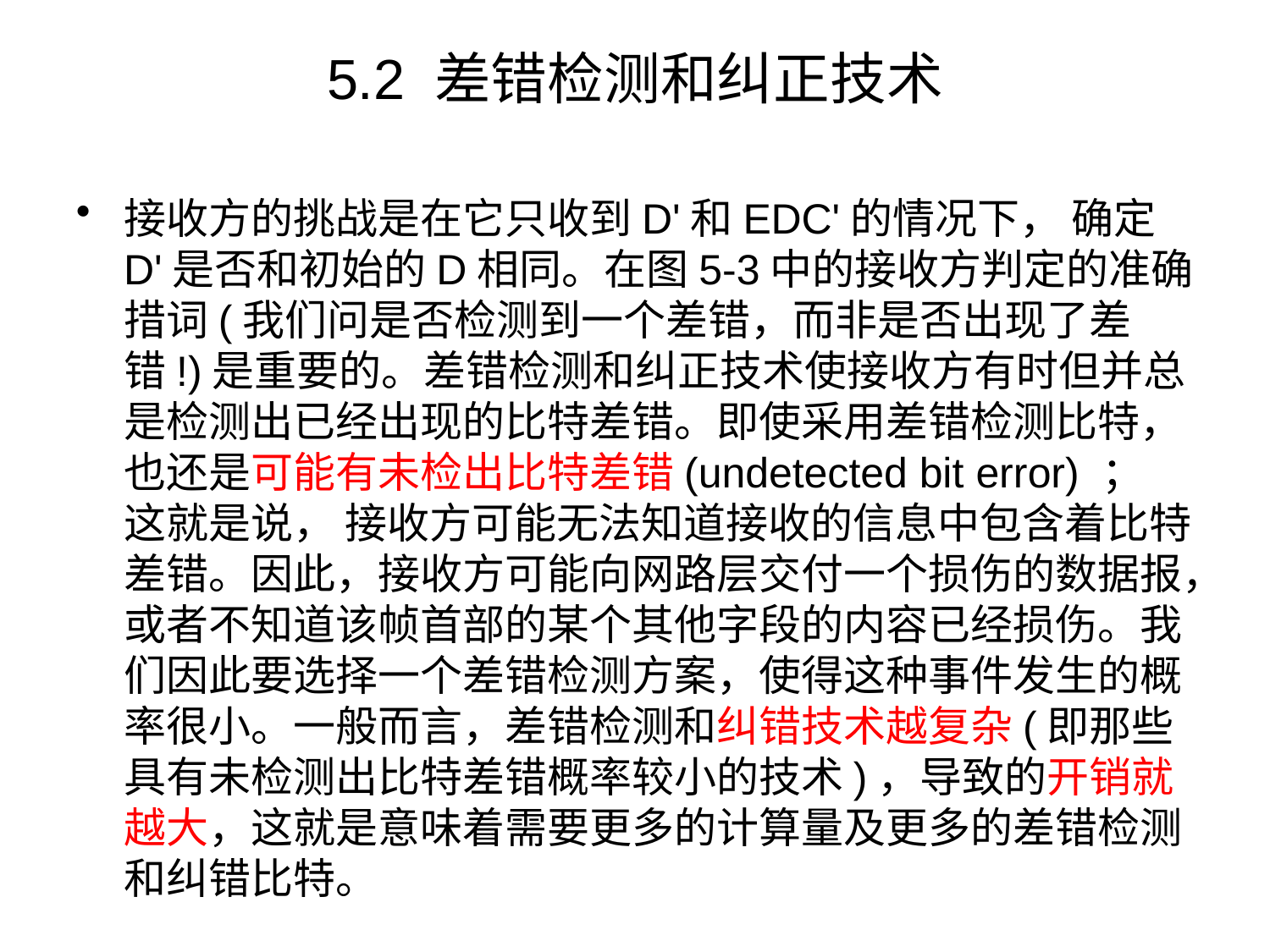

# 5.2 差错检测和纠正技术
接收方的挑战是在它只收到D'和EDC'的情况下， 确定D'是否和初始的D相同。在图5-3中的接收方判定的准确措词(我们问是否检测到一个差错，而非是否出现了差错!)是重要的。差错检测和纠正技术使接收方有时但并总是检测出已经出现的比特差错。即使采用差错检测比特， 也还是可能有未检出比特差错(undetected bit error) ； 这就是说， 接收方可能无法知道接收的信息中包含着比特差错。因此，接收方可能向网路层交付一个损伤的数据报，或者不知道该帧首部的某个其他字段的内容已经损伤。我们因此要选择一个差错检测方案，使得这种事件发生的概率很小。一般而言，差错检测和纠错技术越复杂(即那些具有未检测出比特差错概率较小的技术)，导致的开销就越大，这就是意味着需要更多的计算量及更多的差错检测和纠错比特。